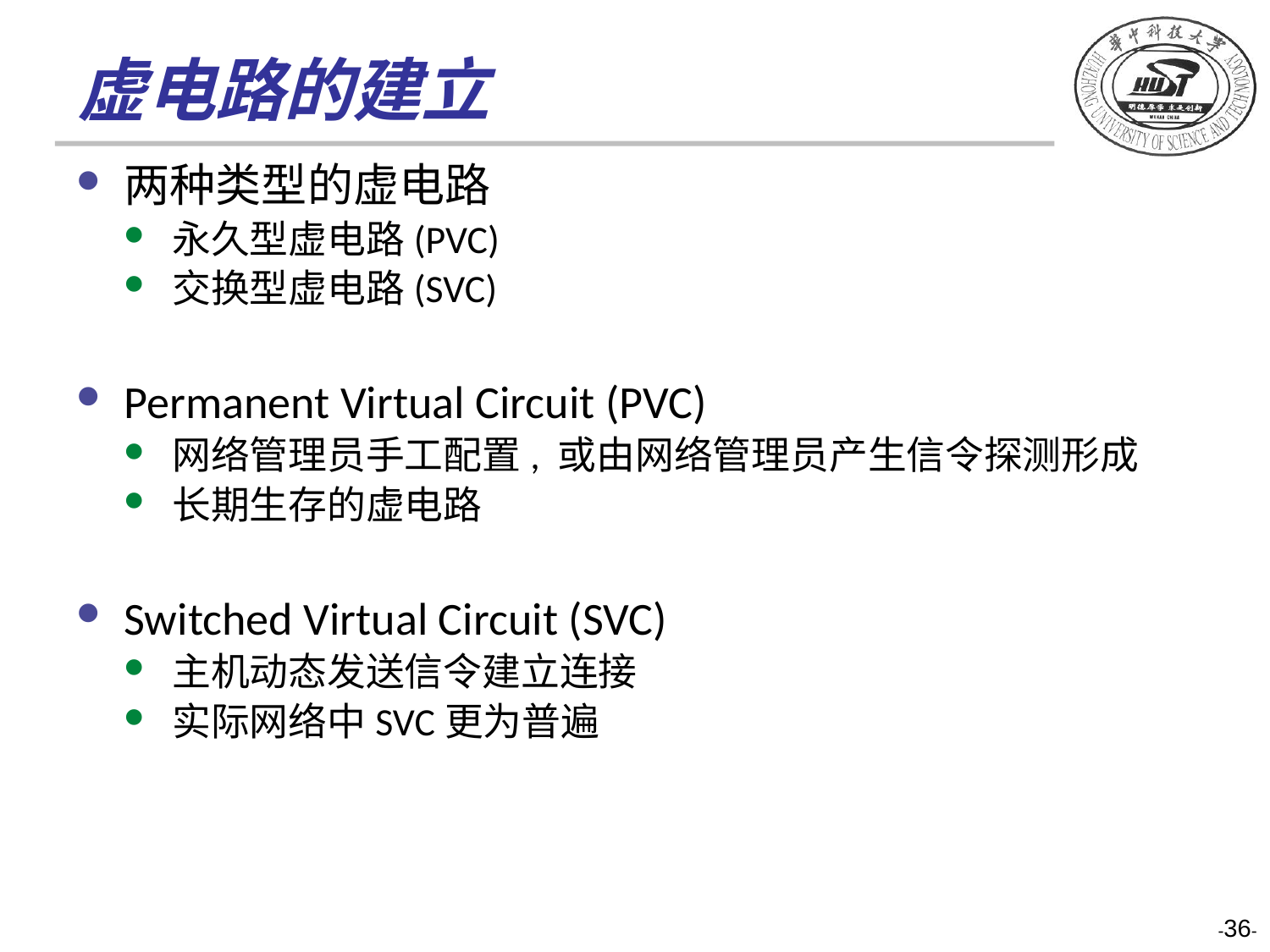

# 虚电路的建立
两种类型的虚电路
永久型虚电路(PVC)
交换型虚电路(SVC)

Permanent Virtual Circuit (PVC)
网络管理员手工配置, 或由网络管理员产生信令探测形成
长期生存的虚电路

Switched Virtual Circuit (SVC)
主机动态发送信令建立连接
实际网络中SVC更为普遍
-36-